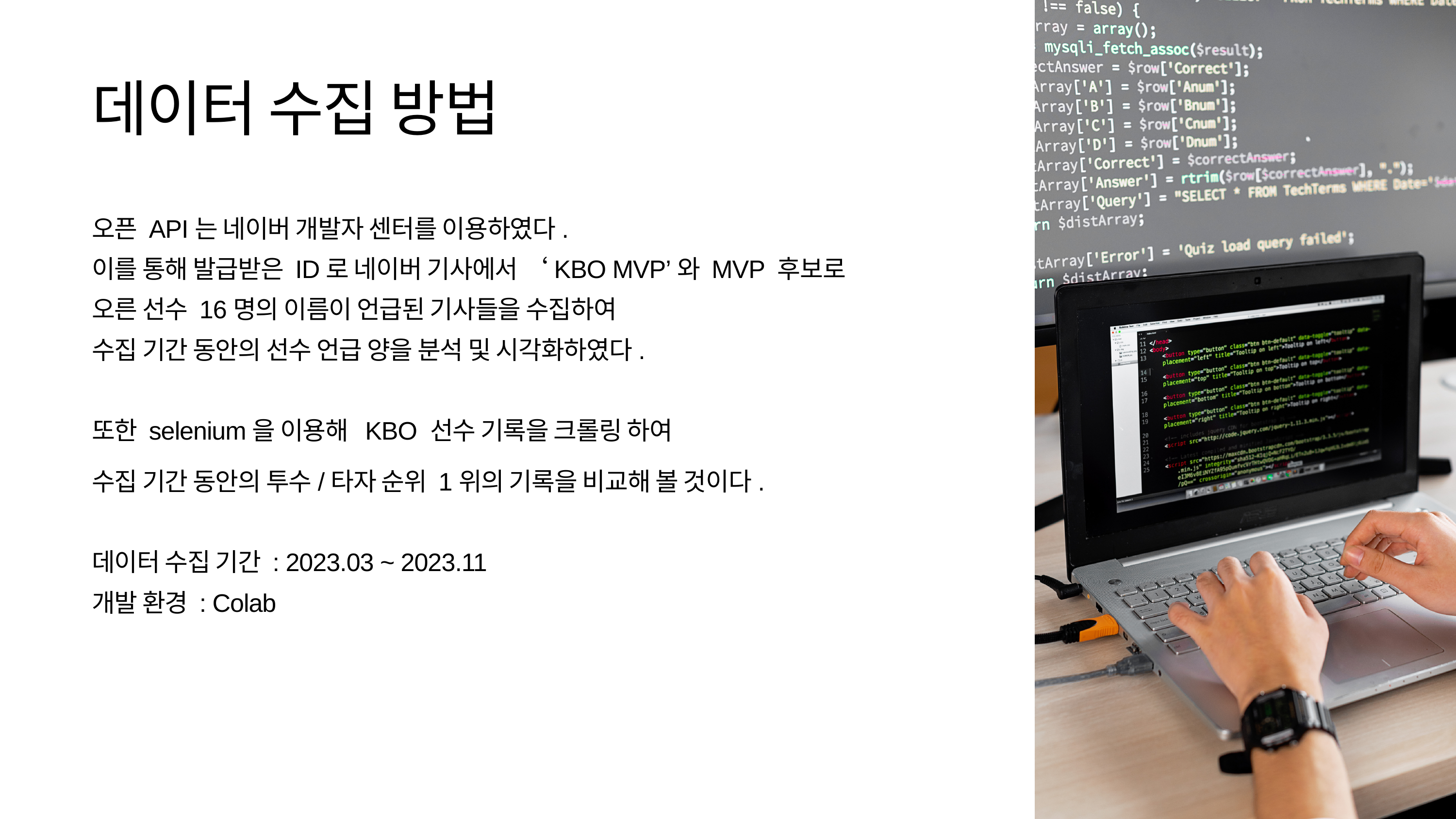

데이터 수집 방법
오픈 API는 네이버 개발자 센터를 이용하였다.
이를 통해 발급받은 ID로 네이버 기사에서 ‘KBO MVP’와 MVP 후보로 오른 선수 16명의 이름이 언급된 기사들을 수집하여
수집 기간 동안의 선수 언급 양을 분석 및 시각화하였다.

또한 selenium을 이용해  KBO 선수 기록을 크롤링 하여
수집 기간 동안의 투수/타자 순위 1위의 기록을 비교해 볼 것이다.

데이터 수집 기간 : 2023.03 ~ 2023.11
개발 환경 : Colab